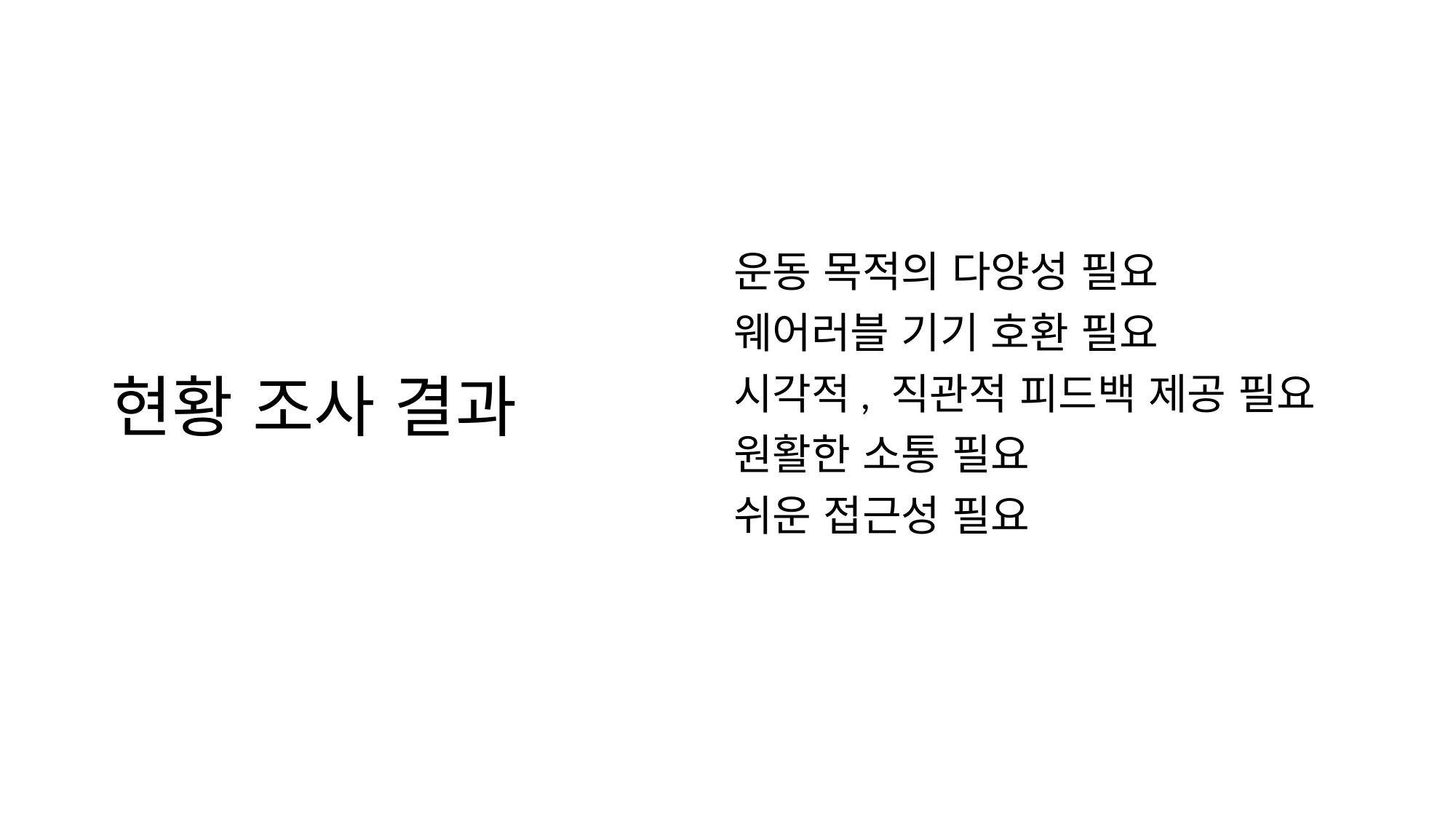

운동 목적의 다양성 필요
웨어러블 기기 호환 필요
시각적, 직관적 피드백 제공 필요
원활한 소통 필요
쉬운 접근성 필요
# 현황 조사 결과